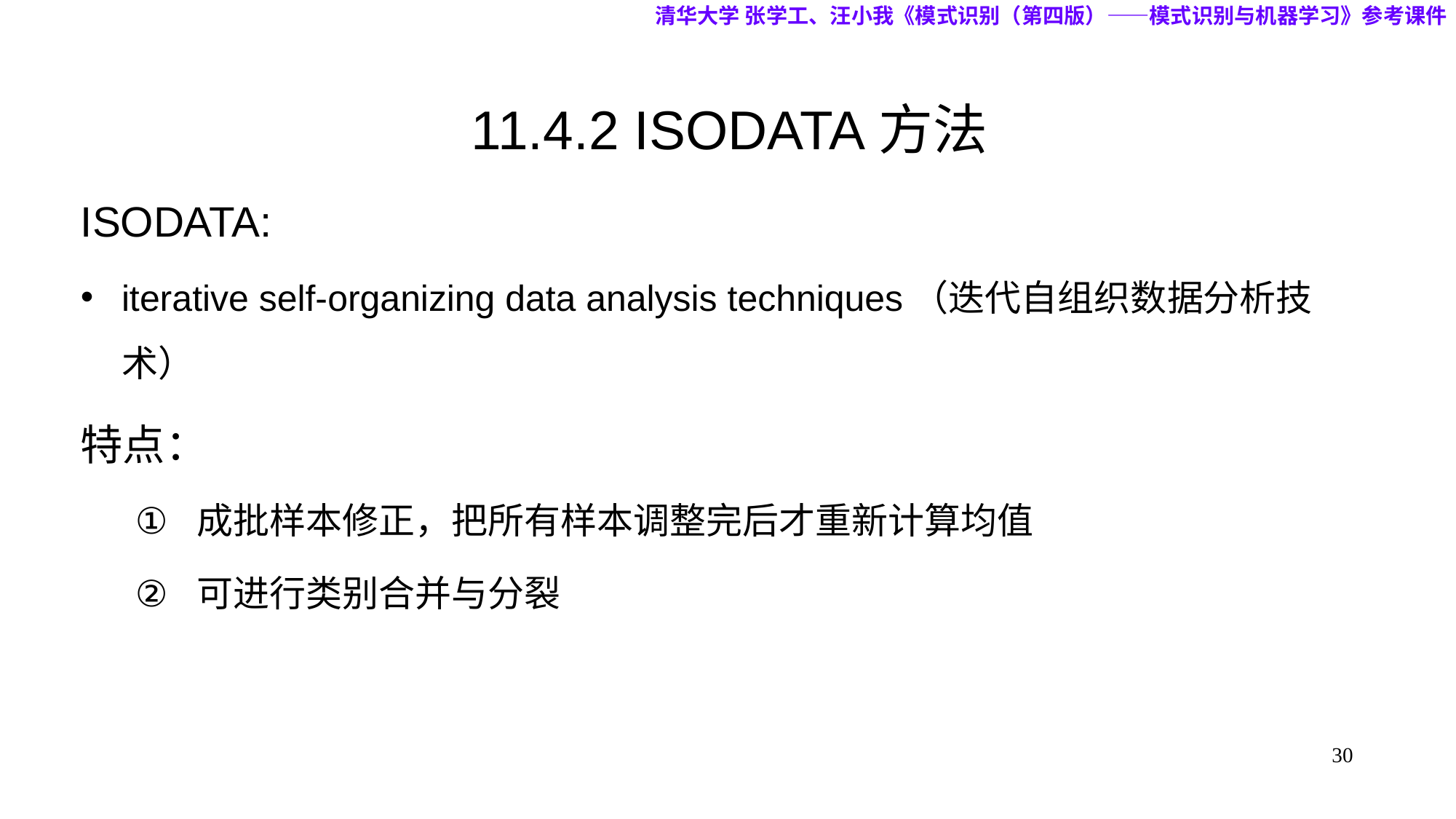

清华大学 张学工、汪小我《模式识别（第四版）——模式识别与机器学习》参考课件
11.4.2 ISODATA方法
ISODATA:
iterative self-organizing data analysis techniques（迭代自组织数据分析技术）
特点：
成批样本修正，把所有样本调整完后才重新计算均值
可进行类别合并与分裂

30